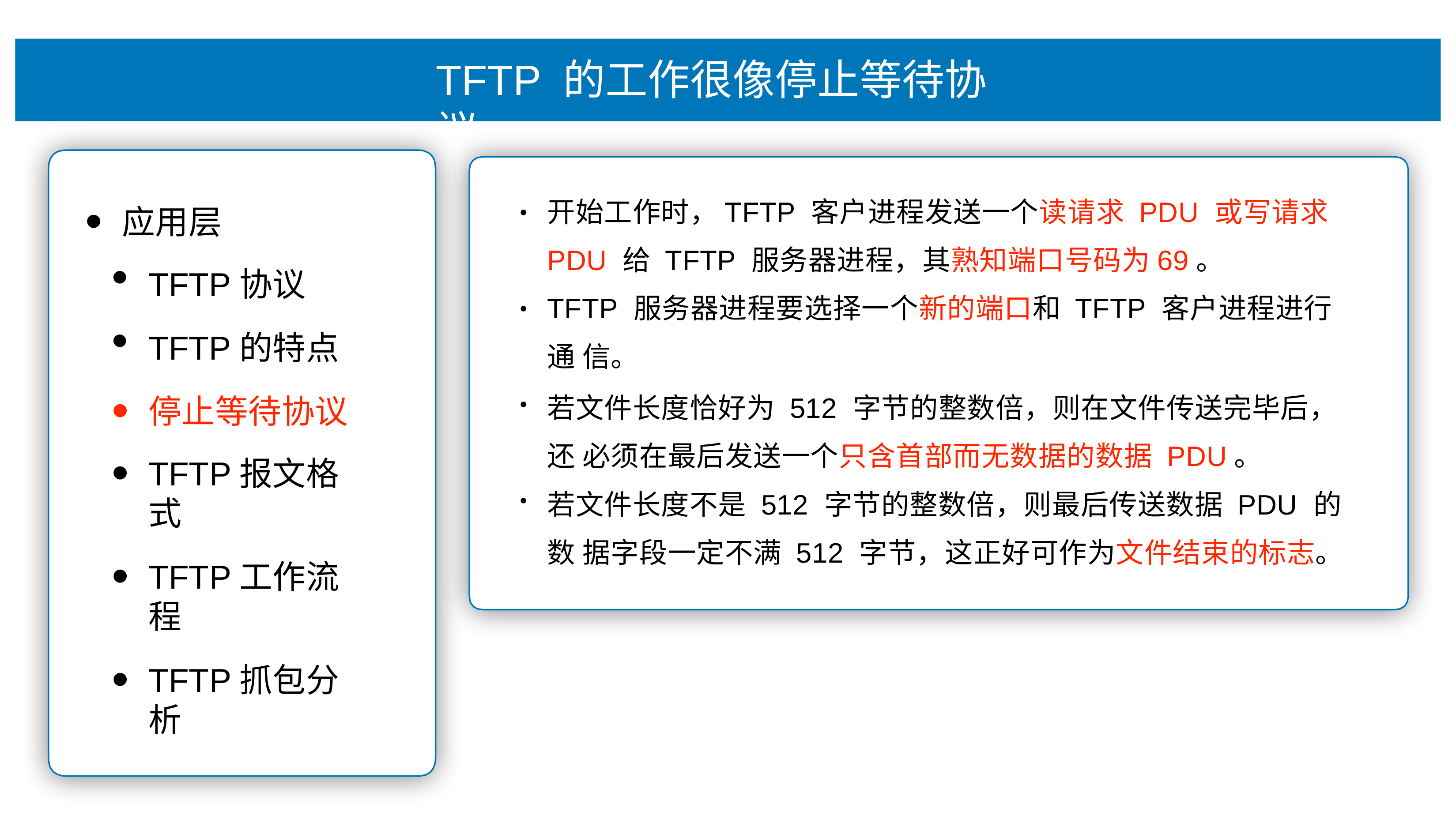

# TFTP 的⼯作很像停⽌等待协议

开始⼯作时，TFTP 客户进程发送⼀个读请求 PDU 或写请求
PDU 给 TFTP 服务器进程，其熟知端⼝号码为69。
TFTP 服务器进程要选择⼀个新的端⼝和 TFTP 客户进程进⾏通 信。
若⽂件⻓度恰好为 512 字节的整数倍，则在⽂件传送完毕后，还 必须在最后发送⼀个只含⾸部⽽⽆数据的数据 PDU。
若⽂件⻓度不是 512 字节的整数倍，则最后传送数据 PDU 的数 据字段⼀定不满 512 字节，这正好可作为⽂件结束的标志。
应⽤层
TFTP协议
TFTP的特点
停⽌等待协议
TFTP报⽂格式
TFTP⼯作流程
TFTP抓包分析
•
•
•
•